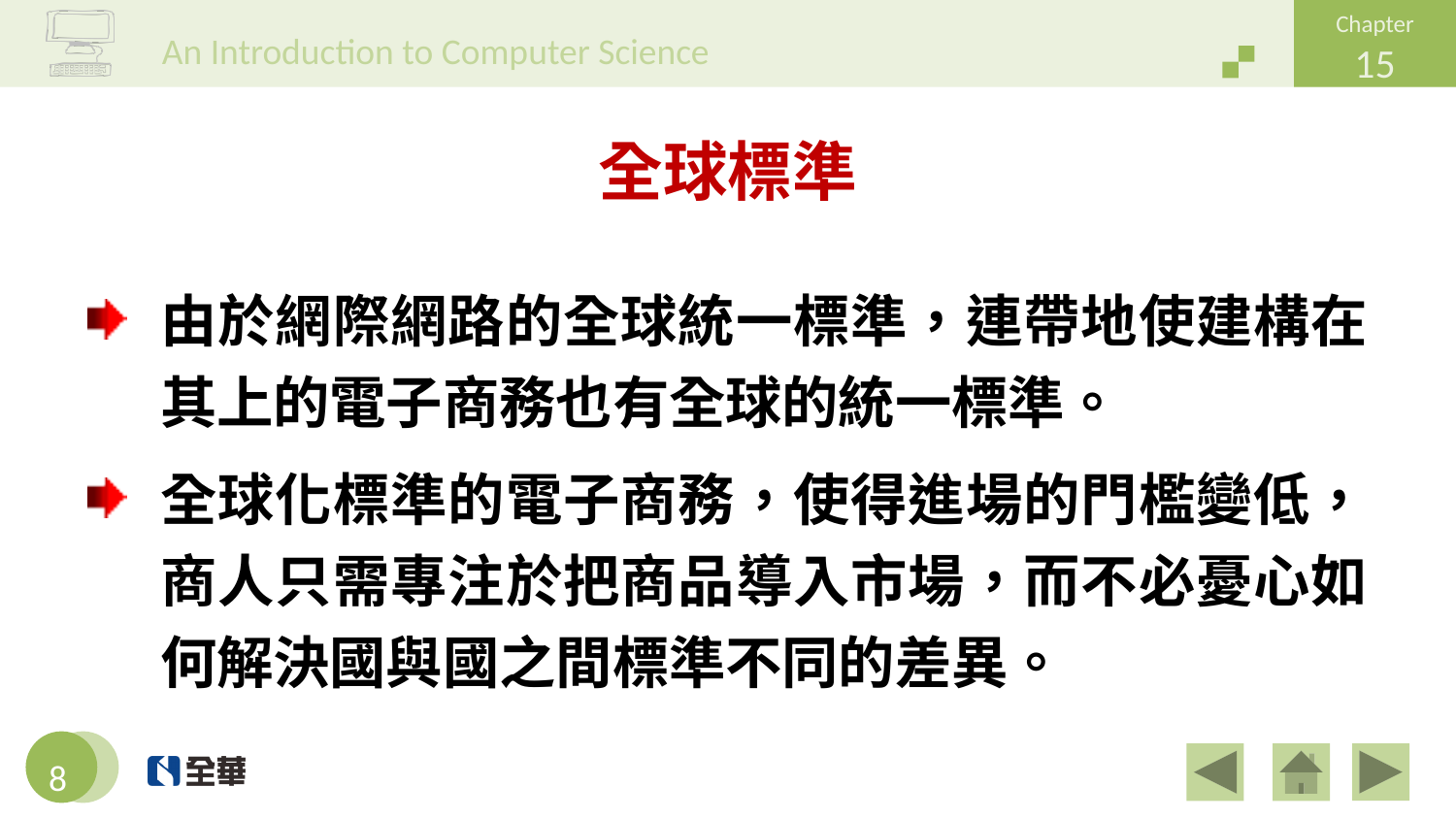

# 全球標準
由於網際網路的全球統一標準，連帶地使建構在其上的電子商務也有全球的統一標準。
全球化標準的電子商務，使得進場的門檻變低，商人只需專注於把商品導入市場，而不必憂心如何解決國與國之間標準不同的差異。